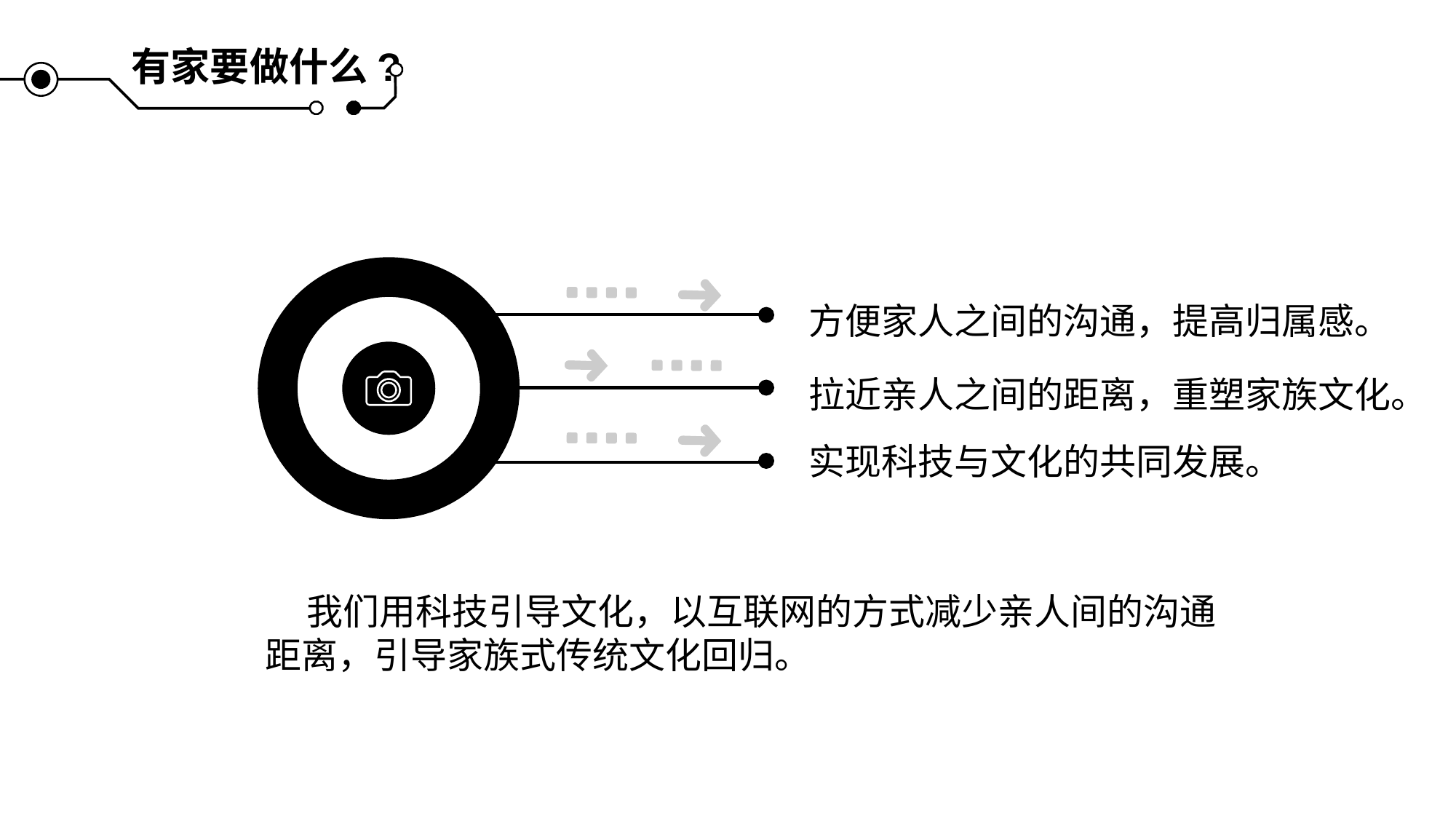

有家要做什么?

方便家人之间的沟通，提高归属感。

拉近亲人之间的距离，重塑家族文化。

实现科技与文化的共同发展。

    我们用科技引导文化，以互联网的方式减少亲人间的沟通距离，引导家族式传统文化回归。